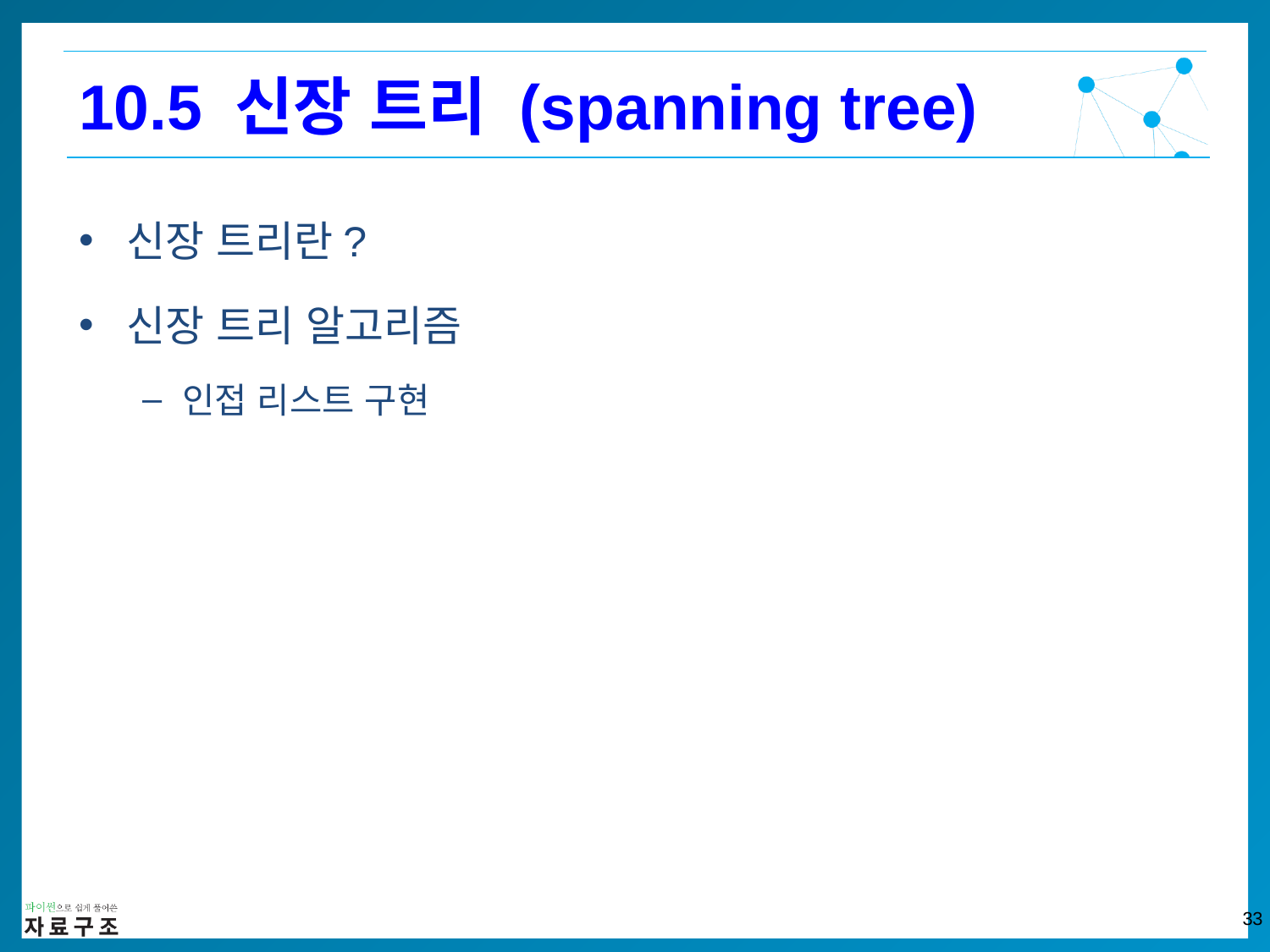

10.5 신장 트리 (spanning tree)
신장 트리란?
신장 트리 알고리즘
인접 리스트 구현